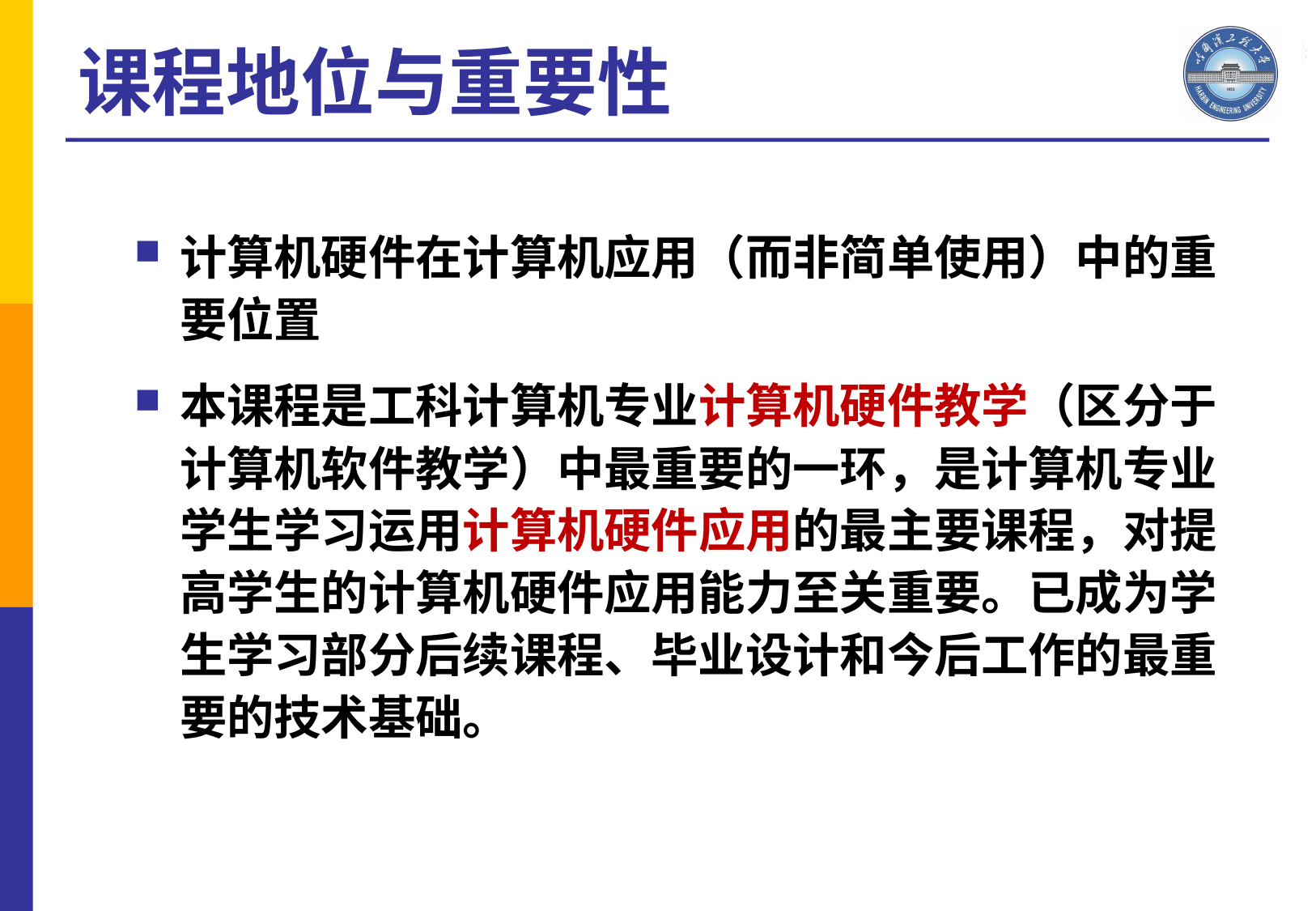

课程地位与重要性
计算机硬件在计算机应用（而非简单使用）中的重要位置
本课程是工科计算机专业计算机硬件教学（区分于计算机软件教学）中最重要的一环，是计算机专业学生学习运用计算机硬件应用的最主要课程，对提高学生的计算机硬件应用能力至关重要。已成为学生学习部分后续课程、毕业设计和今后工作的最重要的技术基础。